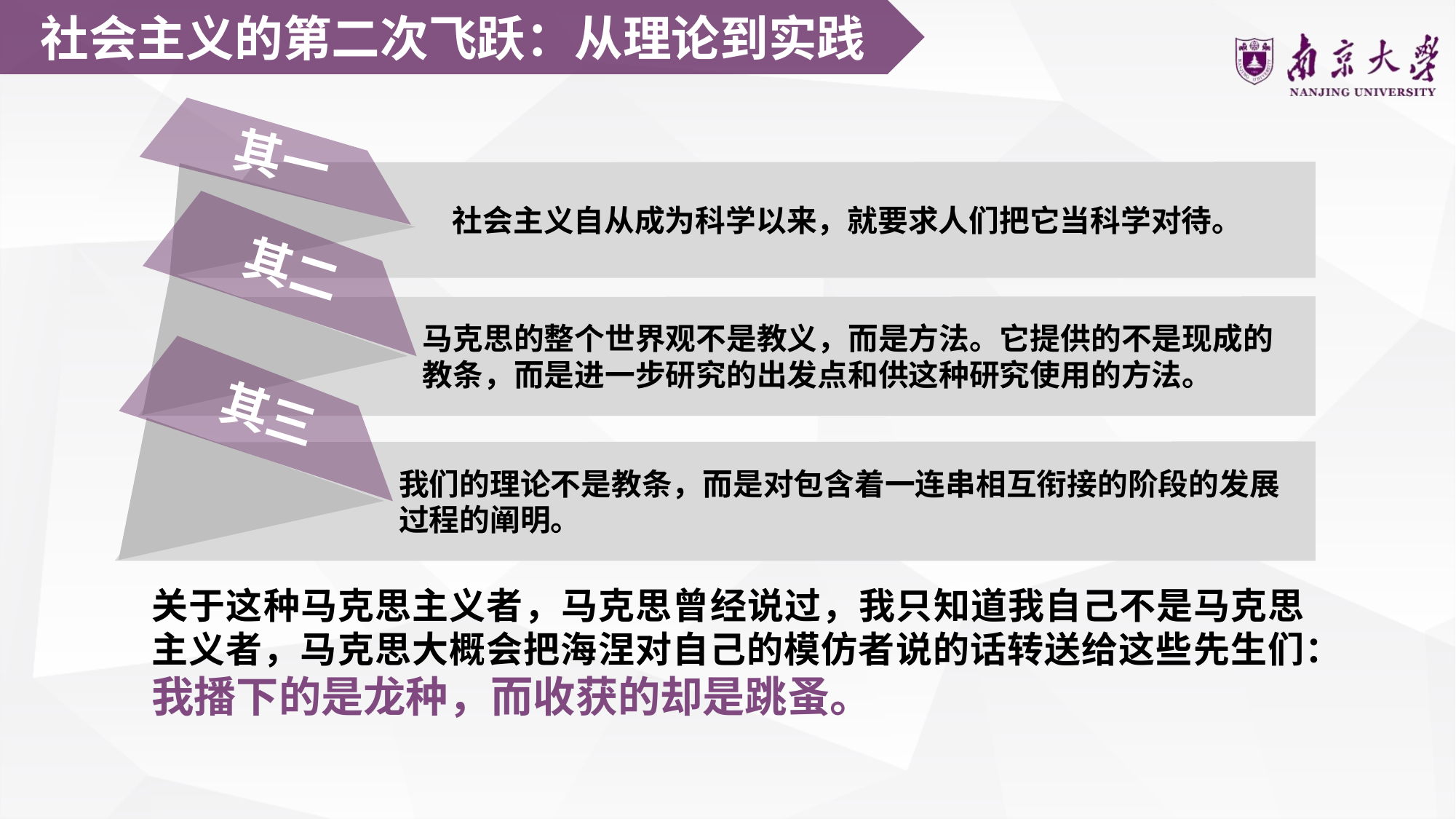

社会主义的第二次飞跃：从理论到实践

其一

社会主义自从成为科学以来，就要求人们把它当科学对待。
其二

马克思的整个世界观不是教义，而是方法。它提供的不是现成的教条，而是进一步研究的出发点和供这种研究使用的方法。
其三

我们的理论不是教条，而是对包含着一连串相互衔接的阶段的发展过程的阐明。

关于这种马克思主义者，马克思曾经说过，我只知道我自己不是马克思主义者，马克思大概会把海涅对自己的模仿者说的话转送给这些先生们：我播下的是龙种，而收获的却是跳蚤。